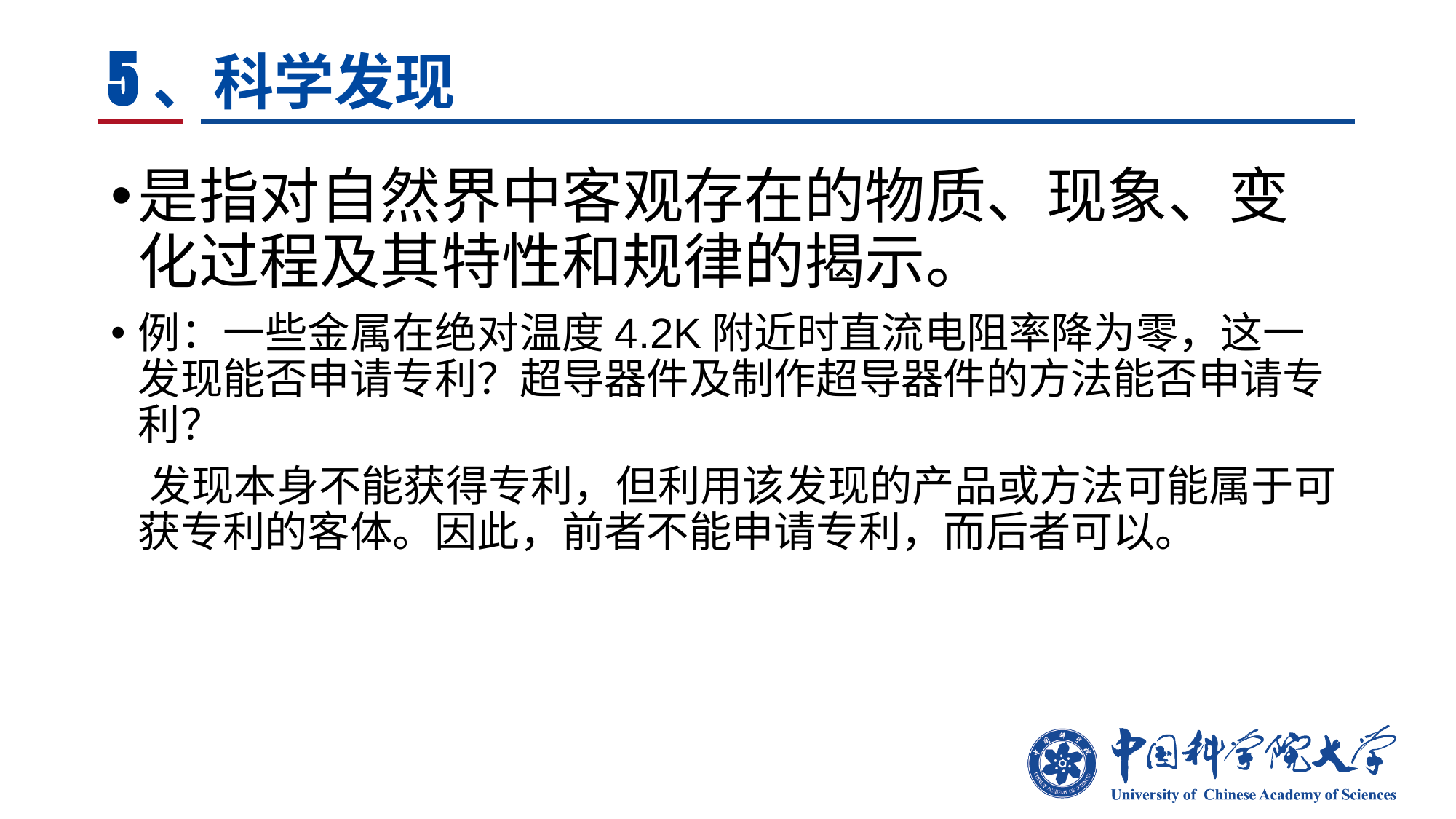

# 5、科学发现
是指对自然界中客观存在的物质、现象、变化过程及其特性和规律的揭示。
例：一些金属在绝对温度4.2K附近时直流电阻率降为零，这一发现能否申请专利？超导器件及制作超导器件的方法能否申请专利？
   发现本身不能获得专利，但利用该发现的产品或方法可能属于可获专利的客体。因此，前者不能申请专利，而后者可以。

22